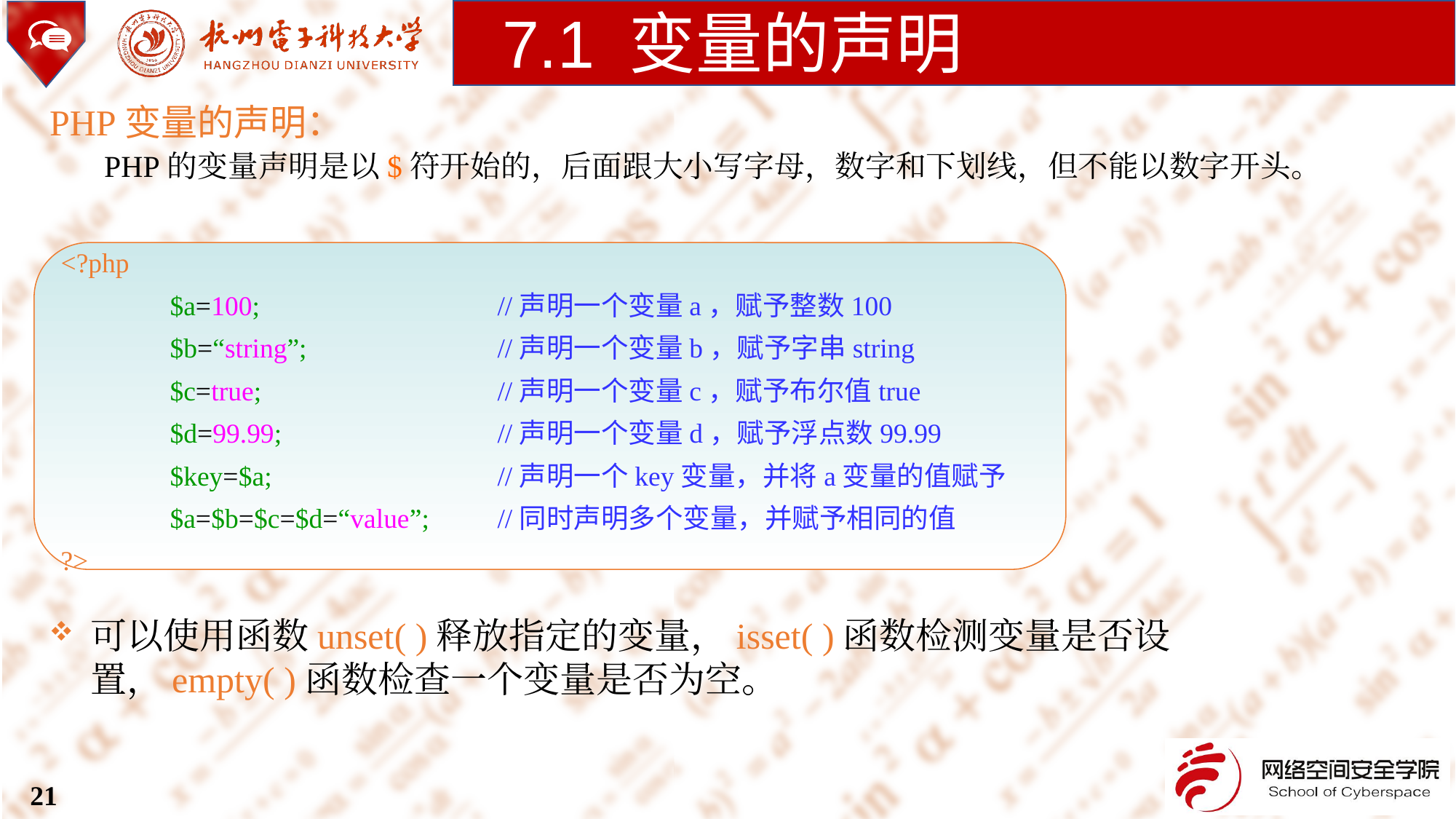

7.1 变量的声明
PHP变量的声明：
PHP的变量声明是以$符开始的，后面跟大小写字母，数字和下划线，但不能以数字开头。
<?php
	$a=100;			//声明一个变量a，赋予整数100
	$b=“string”;		//声明一个变量b，赋予字串string
	$c=true;			//声明一个变量c，赋予布尔值true
	$d=99.99;		//声明一个变量d，赋予浮点数99.99
	$key=$a;			//声明一个key变量，并将a变量的值赋予
	$a=$b=$c=$d=“value”;	//同时声明多个变量，并赋予相同的值
?>
可以使用函数unset( )释放指定的变量，isset( )函数检测变量是否设置，empty( )函数检查一个变量是否为空。
21